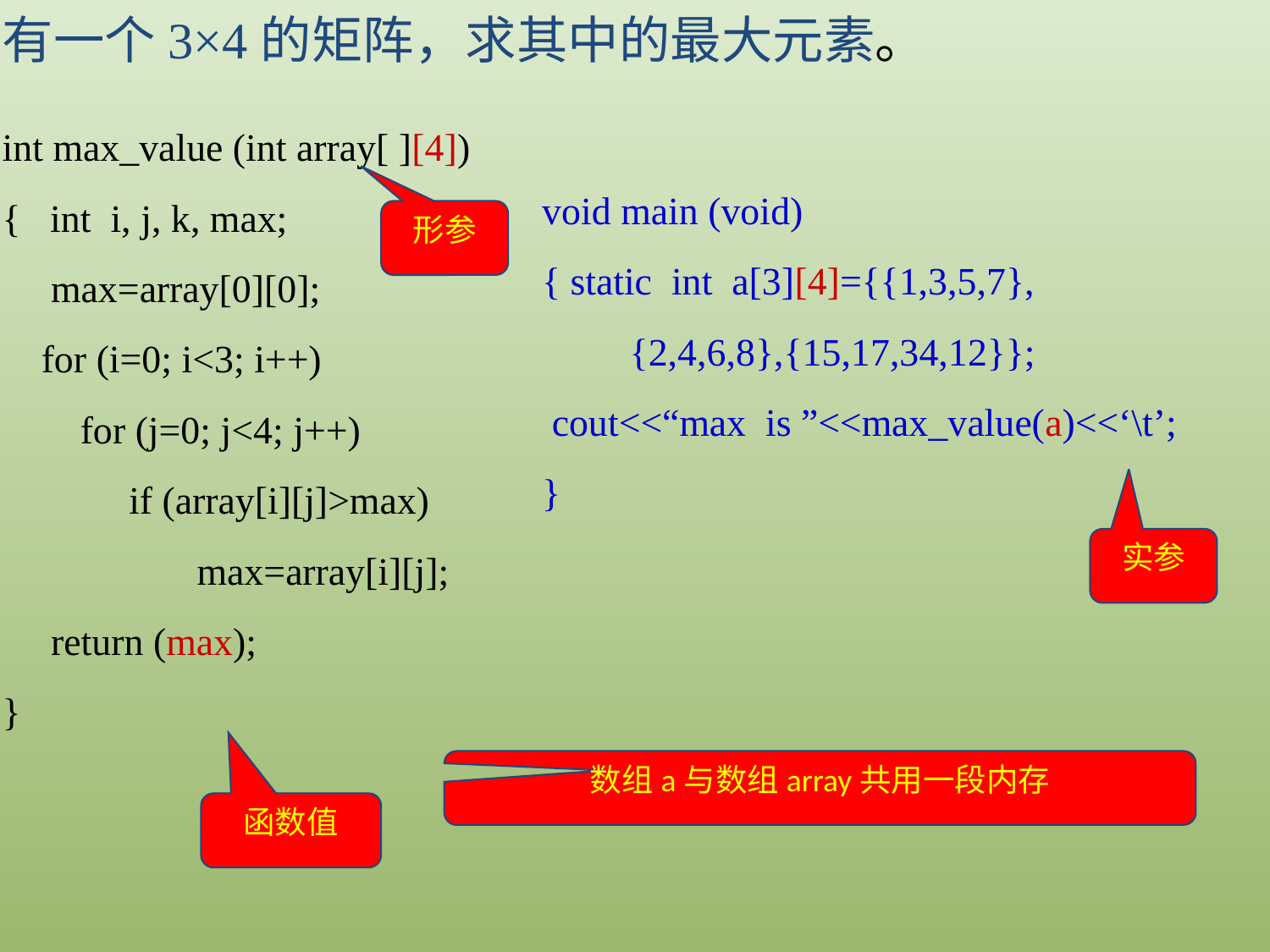

有一个3×4的矩阵，求其中的最大元素。
int max_value (int array[ ][4])
{   int  i, j, k, max;
     max=array[0][0];
    for (i=0; i<3; i++)
        for (j=0; j<4; j++)
             if (array[i][j]>max)
                    max=array[i][j];
     return (max);
}
void main (void)
{ static  int  a[3][4]={{1,3,5,7},
         {2,4,6,8},{15,17,34,12}};
 cout<<“max  is ”<<max_value(a)<<‘\t’;
}
形参
实参
数组a与数组array共用一段内存
函数值
338